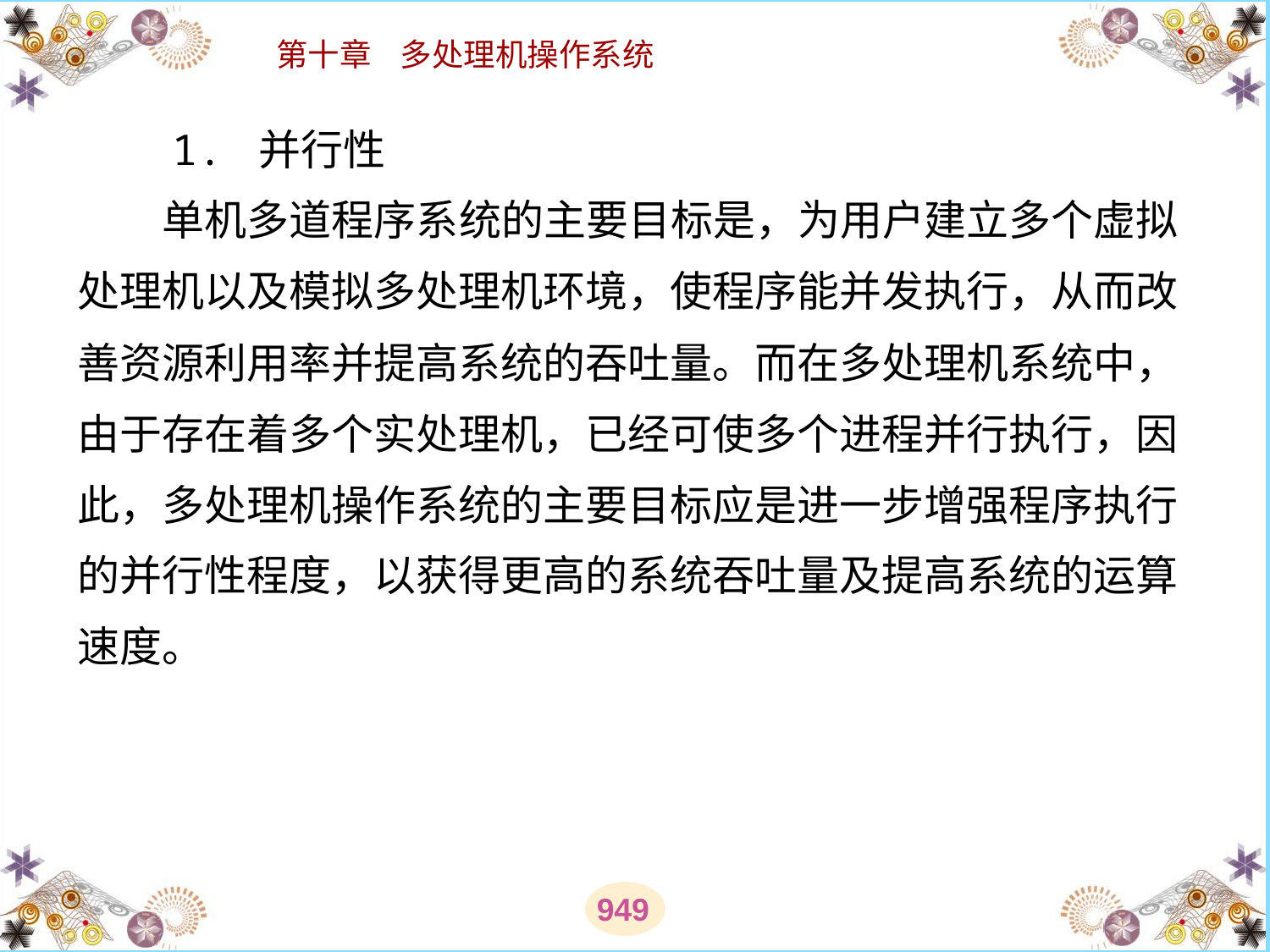

# 1. 并行性 　　单机多道程序系统的主要目标是，为用户建立多个虚拟处理机以及模拟多处理机环境，使程序能并发执行，从而改善资源利用率并提高系统的吞吐量。而在多处理机系统中，由于存在着多个实处理机，已经可使多个进程并行执行，因此，多处理机操作系统的主要目标应是进一步增强程序执行的并行性程度，以获得更高的系统吞吐量及提高系统的运算速度。